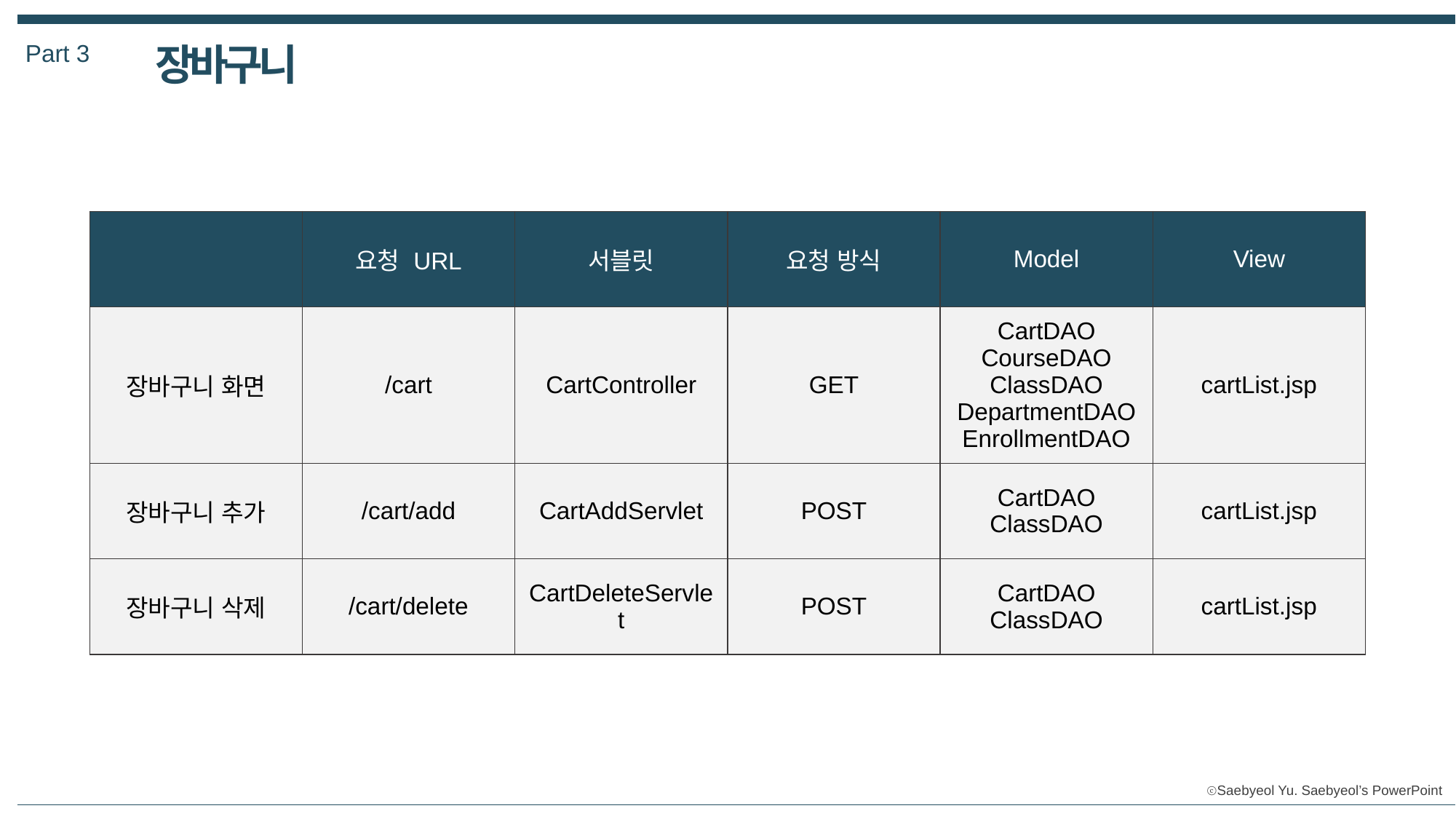

Part 3
장바구니
|  | 요청 URL | 서블릿 | 요청 방식 | Model | View |
| --- | --- | --- | --- | --- | --- |
| 장바구니 화면 | /cart | CartController | GET | CartDAO CourseDAO ClassDAO DepartmentDAO EnrollmentDAO | cartList.jsp |
| 장바구니 추가 | /cart/add | CartAddServlet | POST | CartDAO ClassDAO | cartList.jsp |
| 장바구니 삭제 | /cart/delete | CartDeleteServlet | POST | CartDAO ClassDAO | cartList.jsp |